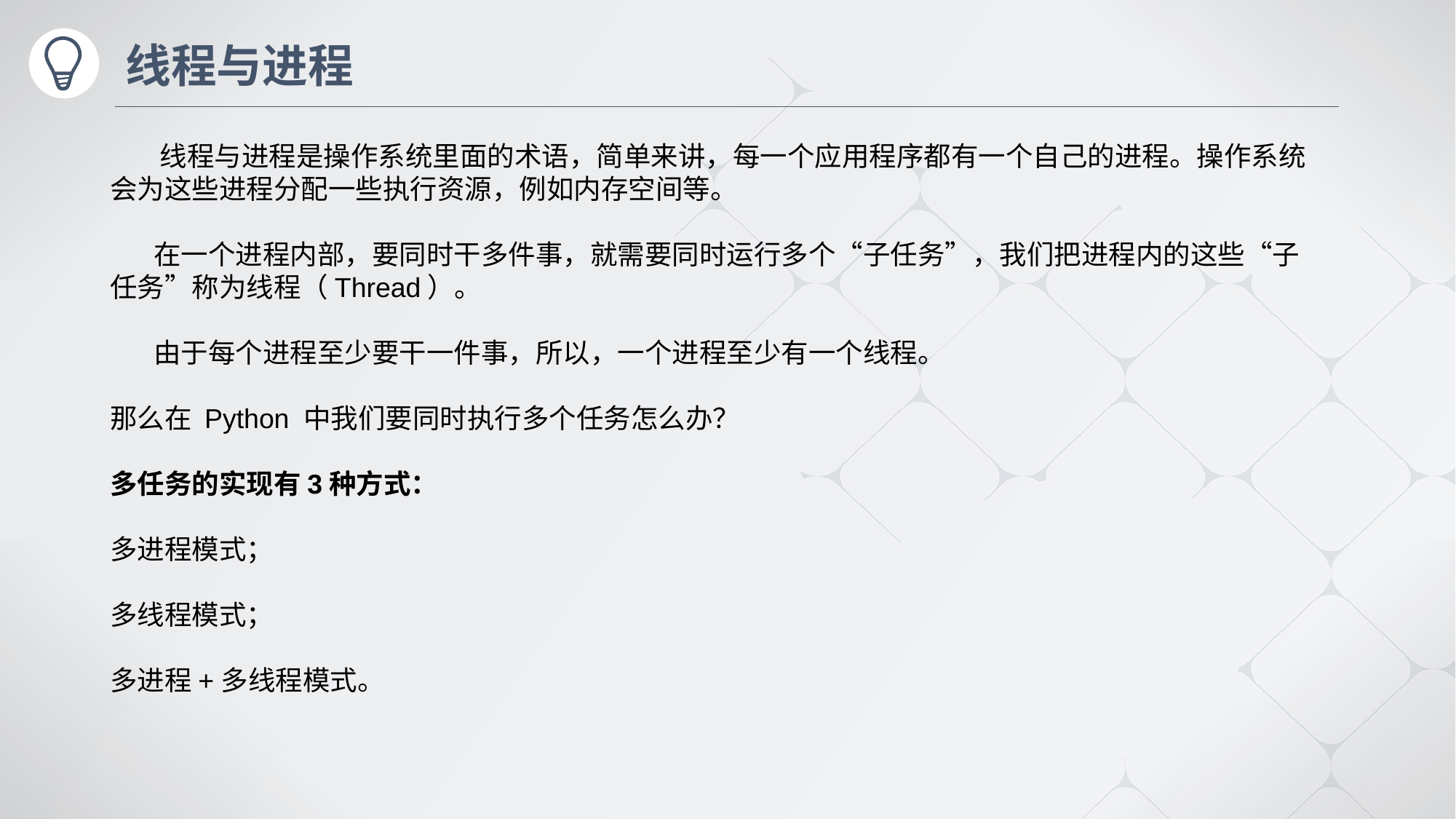

# 线程与进程
       线程与进程是操作系统里面的术语，简单来讲，每一个应用程序都有一个自己的进程。操作系统会为这些进程分配一些执行资源，例如内存空间等。

      在一个进程内部，要同时干多件事，就需要同时运行多个“子任务”，我们把进程内的这些“子任务”称为线程（Thread）。

      由于每个进程至少要干一件事，所以，一个进程至少有一个线程。

那么在 Python 中我们要同时执行多个任务怎么办？

多任务的实现有3种方式：

多进程模式；

多线程模式；

多进程+多线程模式。